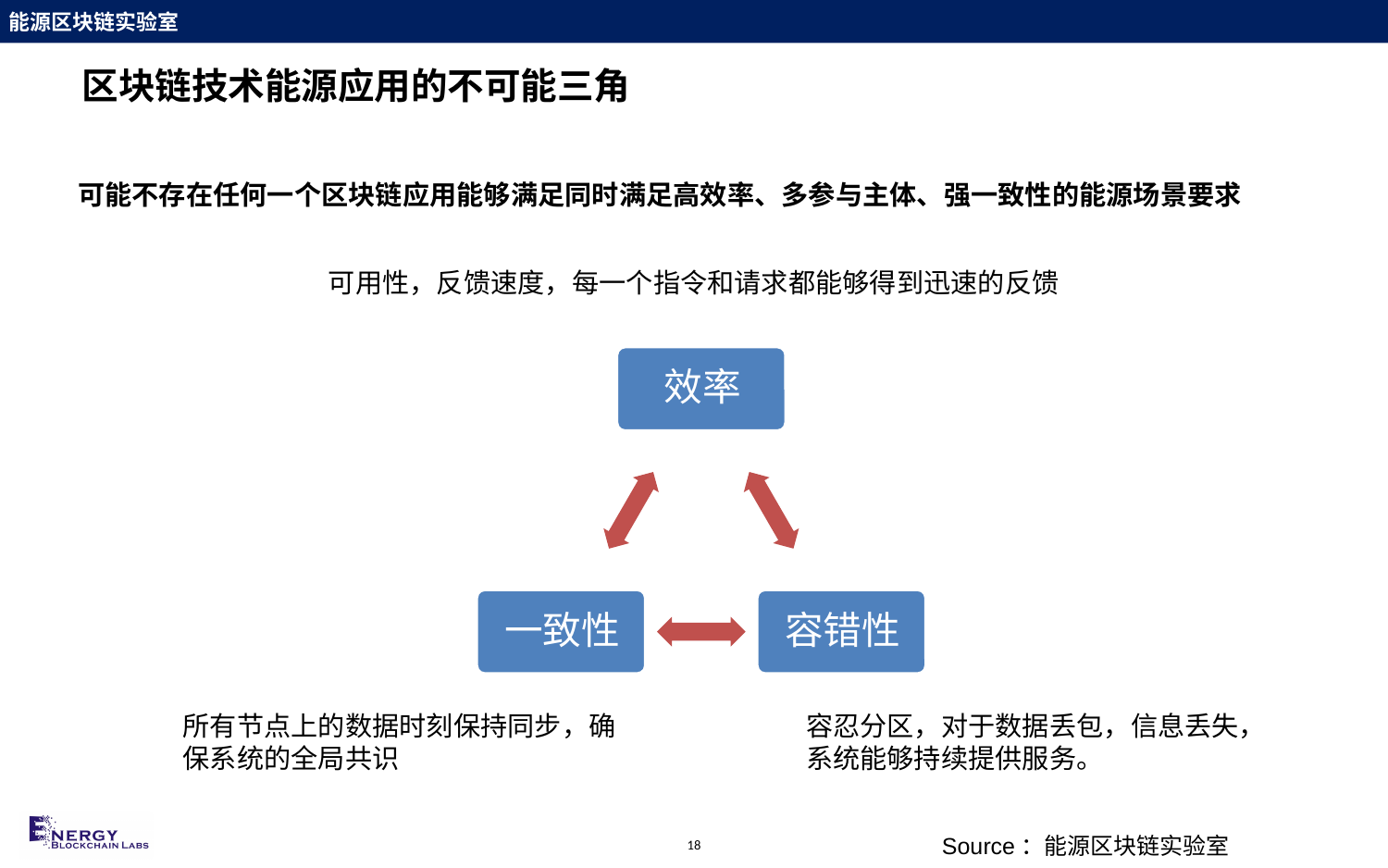

# 区块链技术能源应用的不可能三角
可能不存在任何一个区块链应用能够满足同时满足高效率、多参与主体、强一致性的能源场景要求
可用性，反馈速度，每一个指令和请求都能够得到迅速的反馈
效率

容错性

一致性

所有节点上的数据时刻保持同步，确保系统的全局共识
容忍分区，对于数据丢包，信息丢失，系统能够持续提供服务。
Source：能源区块链实验室